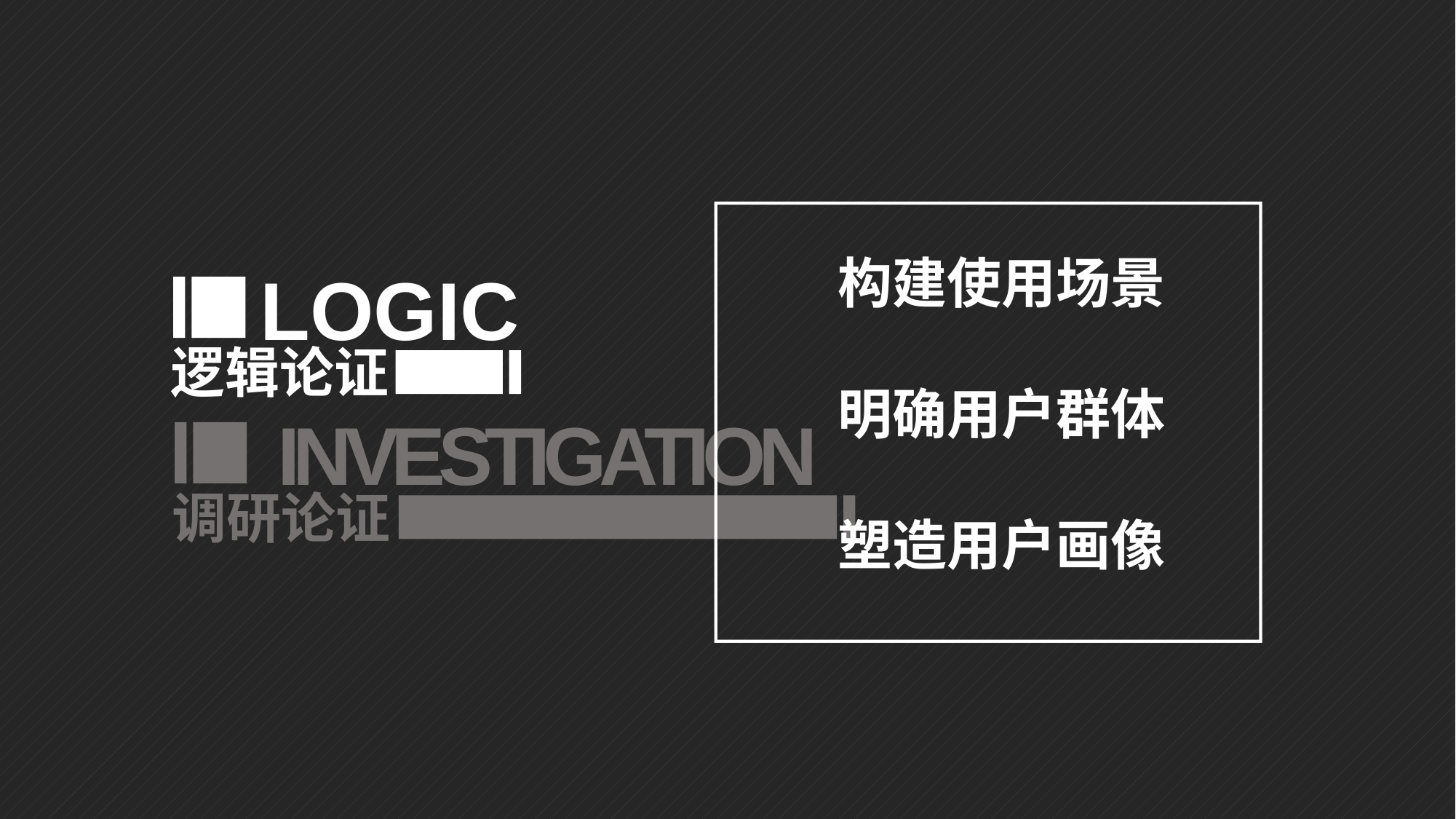

构建使用场景

明确用户群体

塑造用户画像
LOGIC

逻辑论证

INVESTIGATION

调研论证